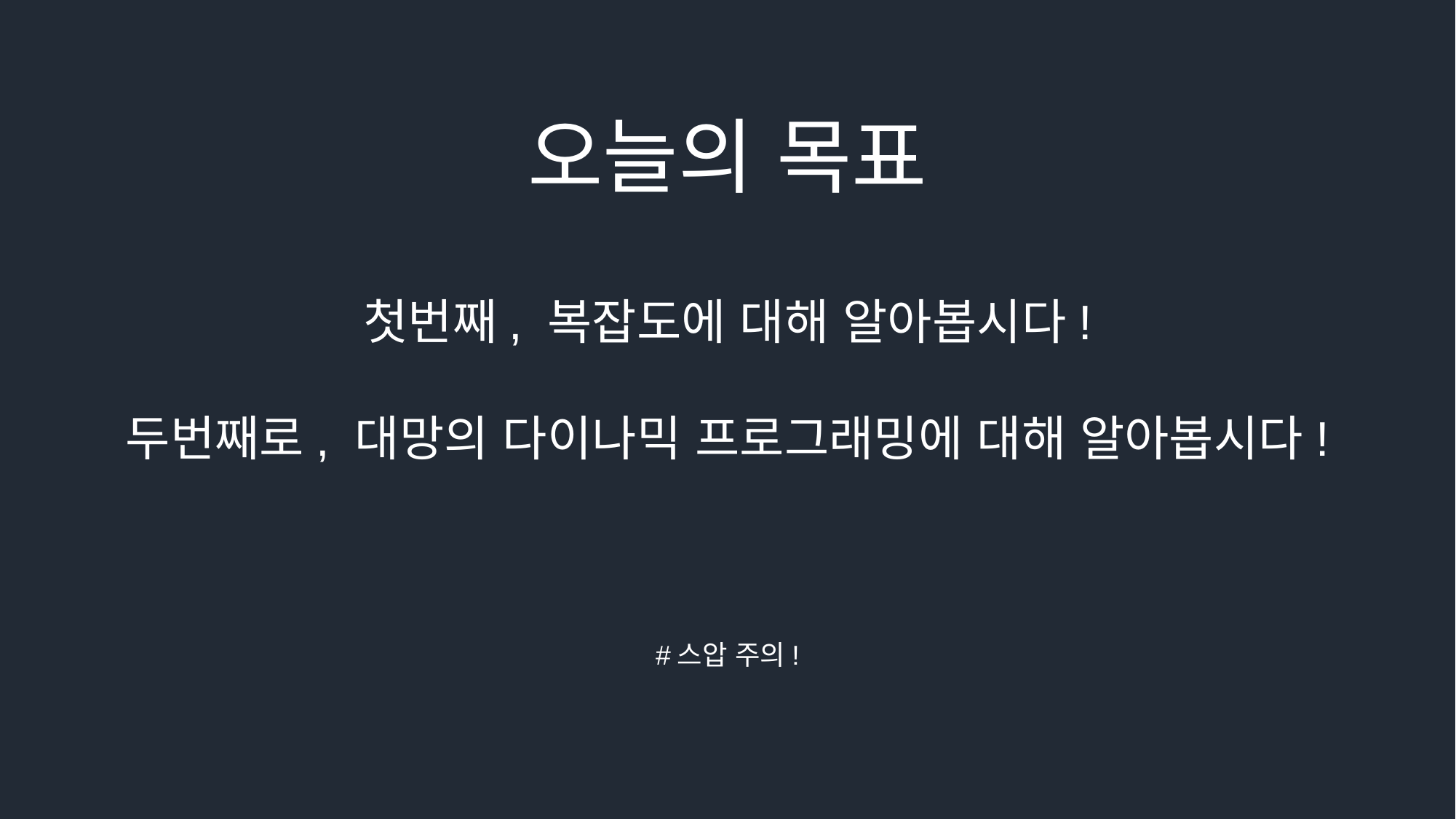

오늘의 목표
첫번째, 복잡도에 대해 알아봅시다!

두번째로, 대망의 다이나믹 프로그래밍에 대해 알아봅시다!
#스압 주의!